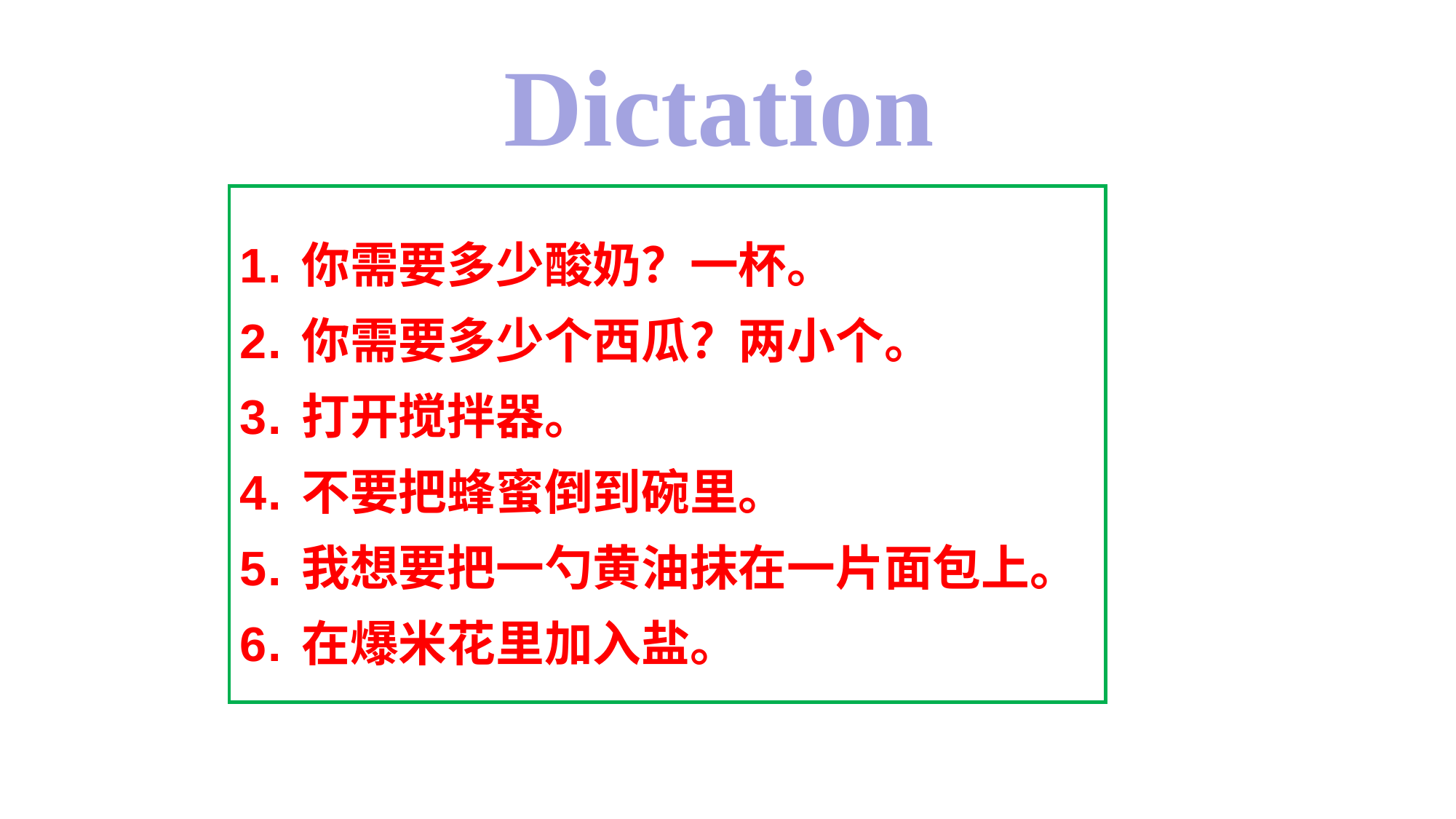

Dictation
你需要多少酸奶？一杯。
你需要多少个西瓜？两小个。
打开搅拌器。
不要把蜂蜜倒到碗里。
我想要把一勺黄油抹在一片面包上。
在爆米花里加入盐。